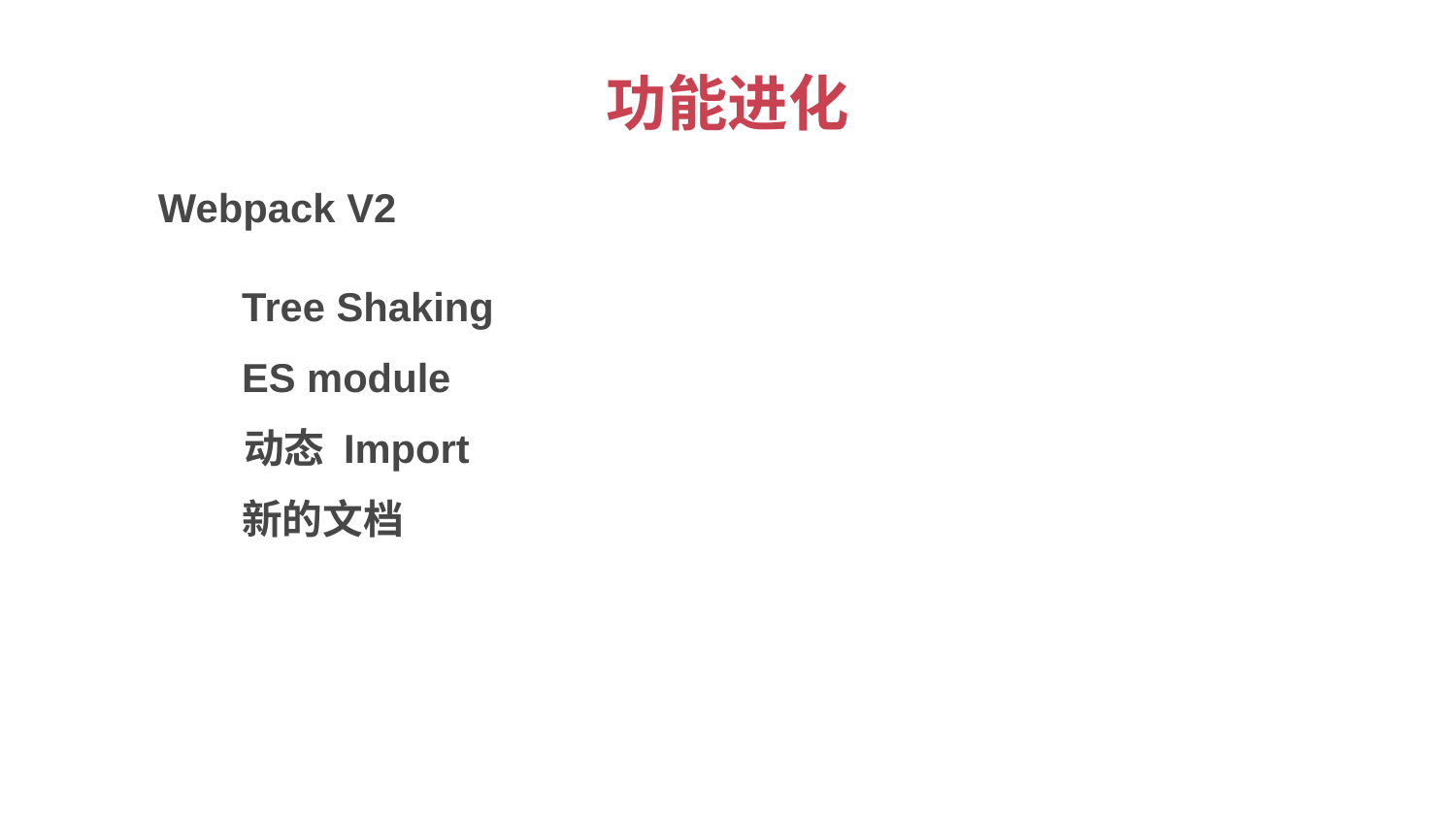

# 功能进化
Webpack V2
Tree Shaking
ES module
动态 Import
新的文档